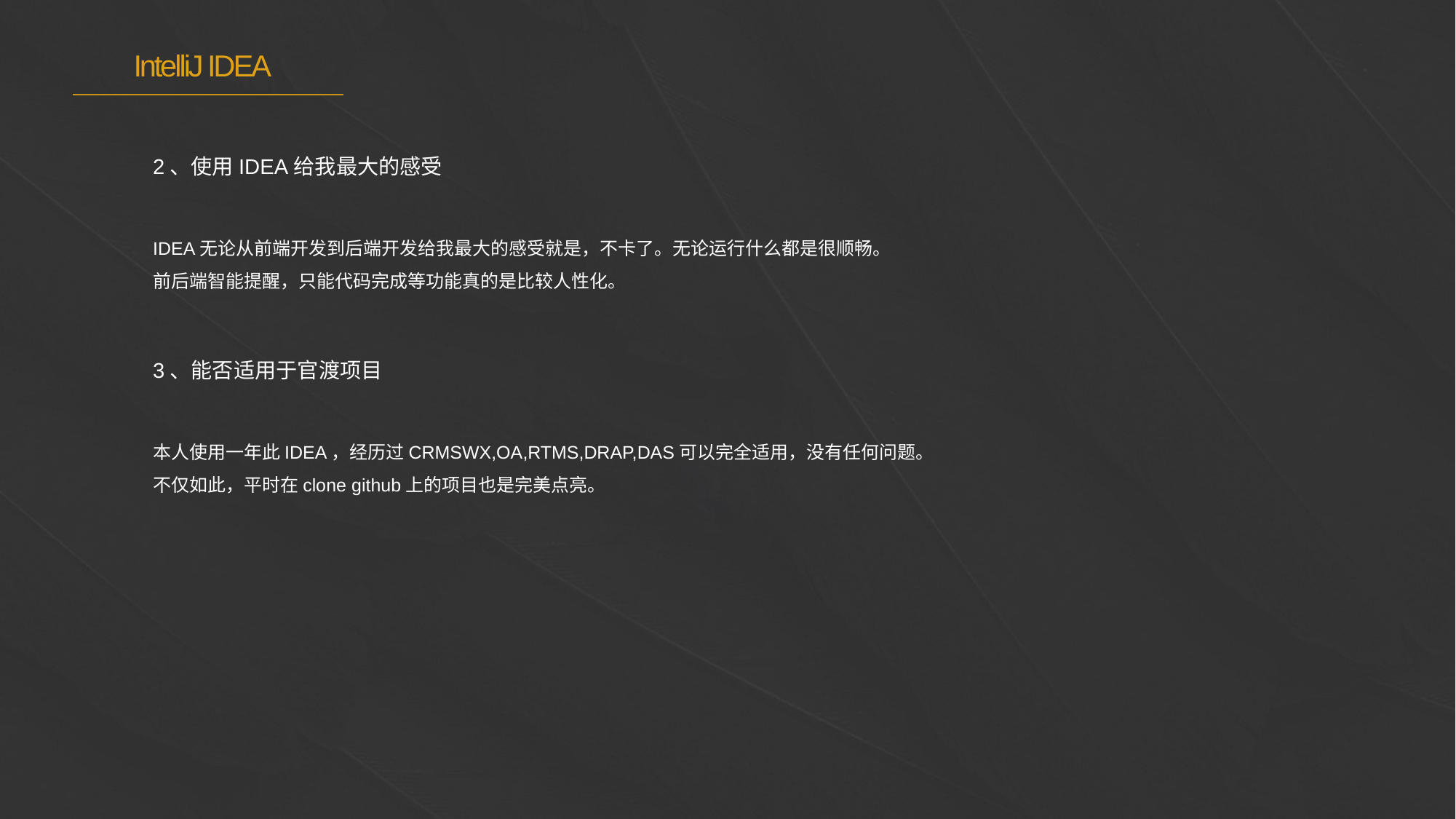

IntelliJ IDEA

2、使用IDEA给我最大的感受
e7d195523061f1c0205959036996ad55c215b892a7aac5c0B9ADEF7896FB48F2EF97163A2DE1401E1875DEDC438B7864AD24CA23553DBBBD975DAF4CAD4A2592689FFB6CEE59FFA55B2702D0E5EE29CDFC0DD98BC7D6A39A64D3162AEA17DB19B9B9A87D0E9A0C5838999CD047764B32476FB53FC54D3671B43638F8C25D9EC95BB52BCC6C1CB3F6DE41EB0266A54822
IDEA无论从前端开发到后端开发给我最大的感受就是，不卡了。无论运行什么都是很顺畅。
前后端智能提醒，只能代码完成等功能真的是比较人性化。
3、能否适用于官渡项目
本人使用一年此IDEA，经历过CRMSWX,OA,RTMS,DRAP,DAS可以完全适用，没有任何问题。
不仅如此，平时在clone github上的项目也是完美点亮。